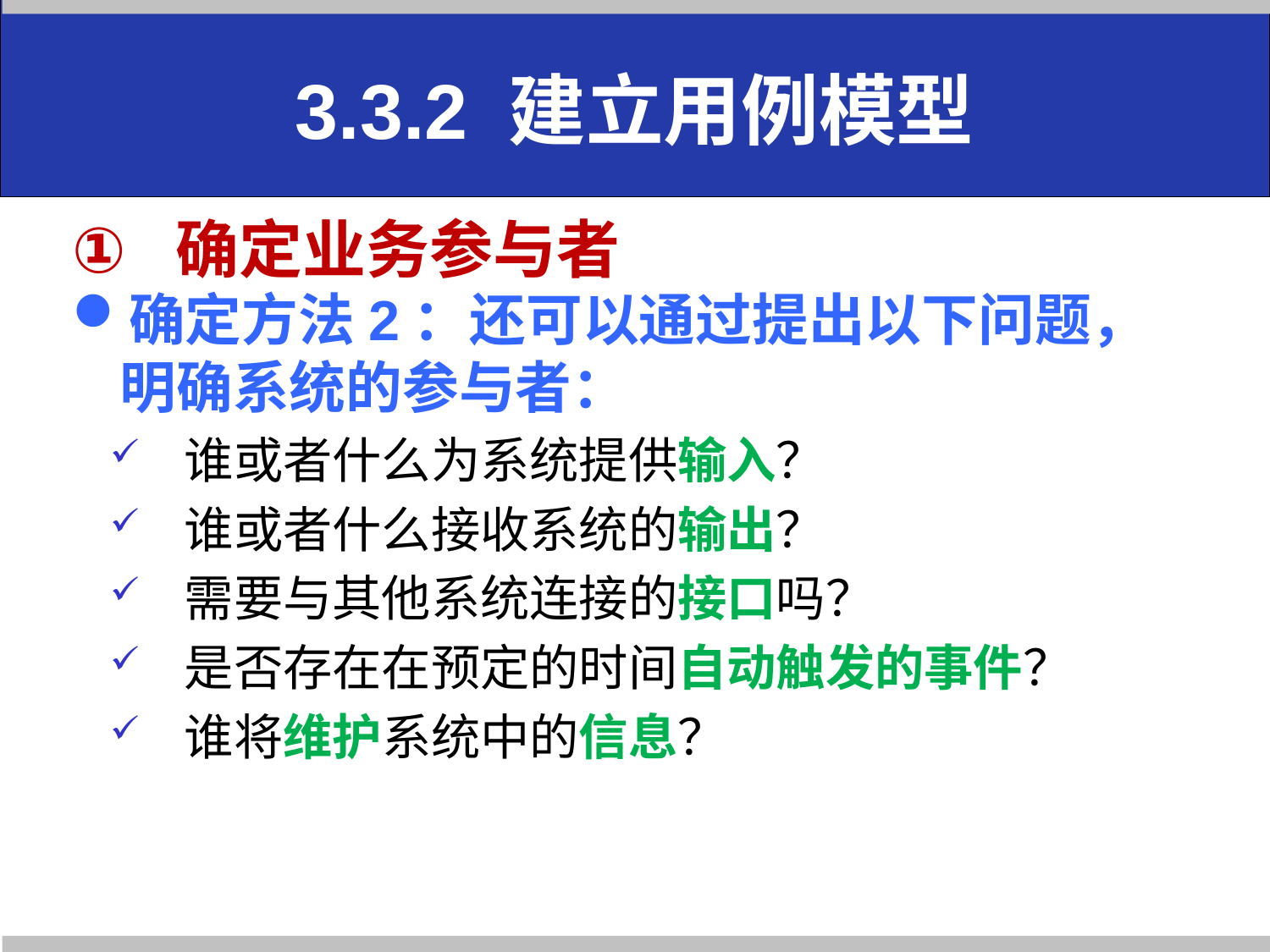

# 3.3.2 建立用例模型
确定业务参与者
确定方法2：还可以通过提出以下问题，明确系统的参与者：
谁或者什么为系统提供输入？
谁或者什么接收系统的输出？
需要与其他系统连接的接口吗？
是否存在在预定的时间自动触发的事件？
谁将维护系统中的信息？
169